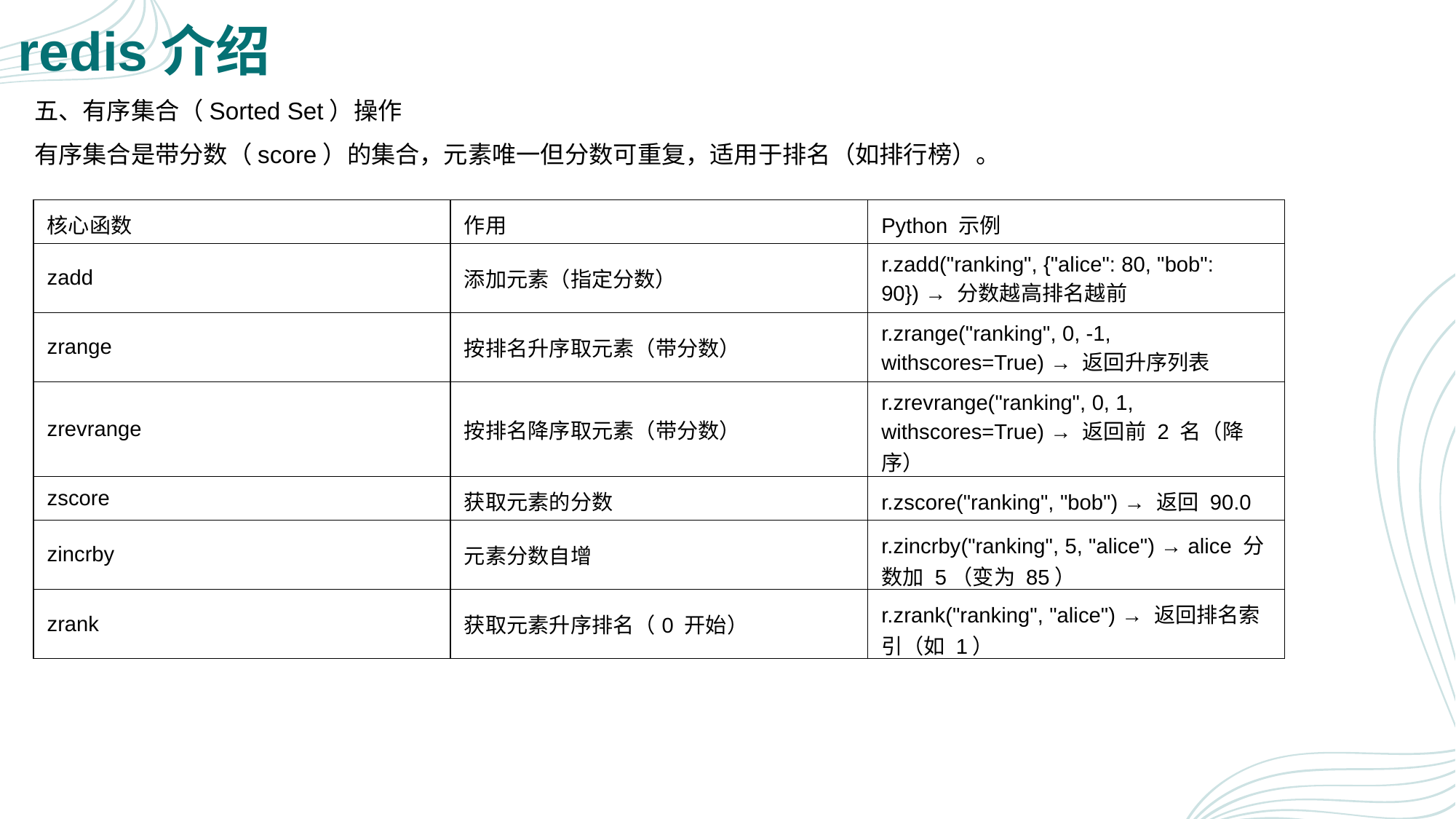

# redis介绍
五、有序集合（Sorted Set）操作
有序集合是带分数（score）的集合，元素唯一但分数可重复，适用于排名（如排行榜）。
| 核心函数 | 作用 | Python 示例 |
| --- | --- | --- |
| zadd | 添加元素（指定分数） | r.zadd("ranking", {"alice": 80, "bob": 90}) → 分数越高排名越前 |
| zrange | 按排名升序取元素（带分数） | r.zrange("ranking", 0, -1, withscores=True) → 返回升序列表 |
| zrevrange | 按排名降序取元素（带分数） | r.zrevrange("ranking", 0, 1, withscores=True) → 返回前 2 名（降序） |
| zscore | 获取元素的分数 | r.zscore("ranking", "bob") → 返回 90.0 |
| zincrby | 元素分数自增 | r.zincrby("ranking", 5, "alice") → alice 分数加 5（变为 85） |
| zrank | 获取元素升序排名（0 开始） | r.zrank("ranking", "alice") → 返回排名索引（如 1） |